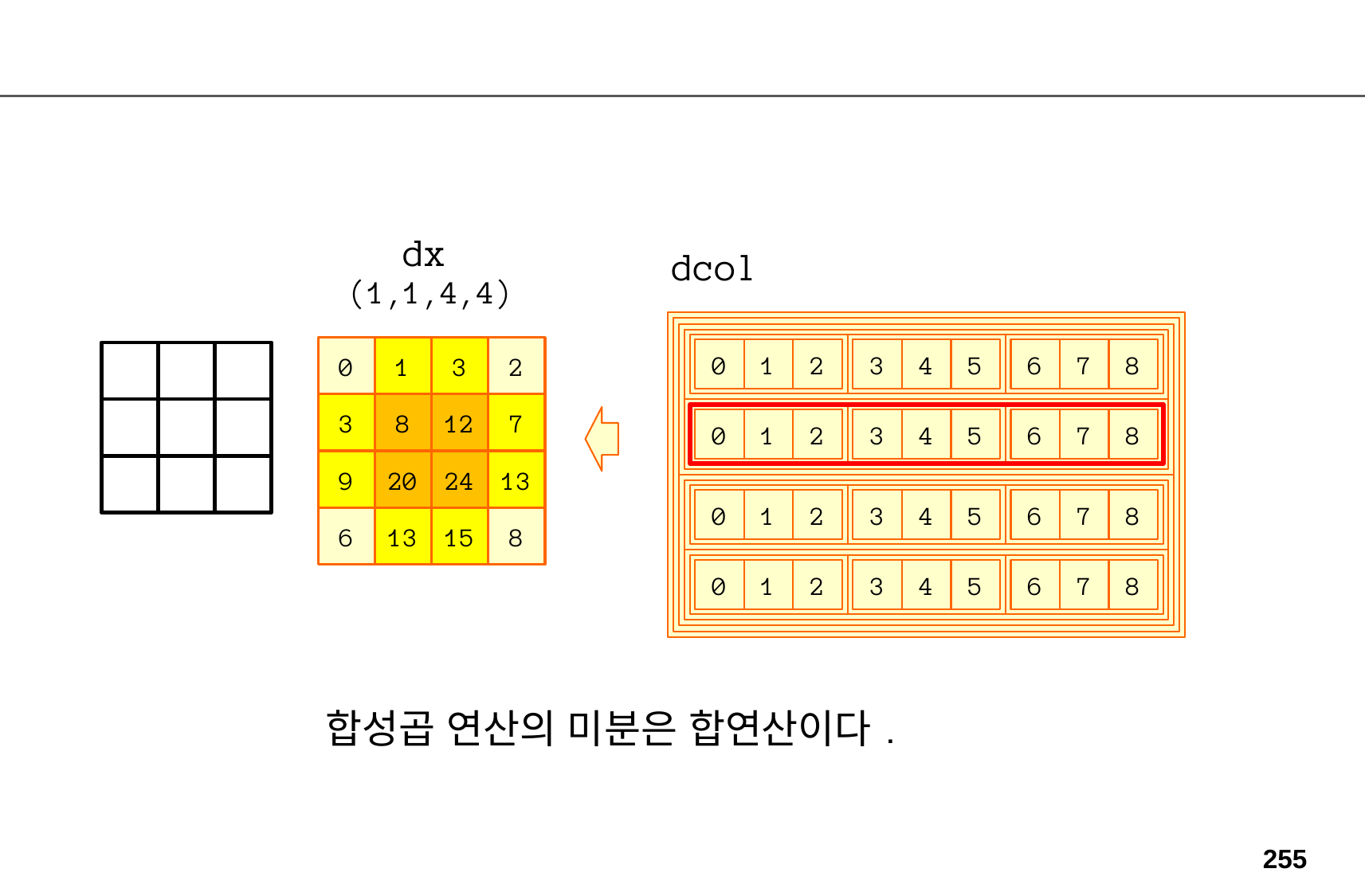

dx
dcol
(1,1,4,4)

0
1
3
2
2
5
8
1
4
7
0
3
6

3
8
12
7

2
1
0
5
4
3
8
7
6

9
20
24
13

2
1
0
5
4
3
8
7
6
6
13
15
8

2
1
0
5
4
3
8
7
6
합성곱 연산의 미분은 합연산이다.